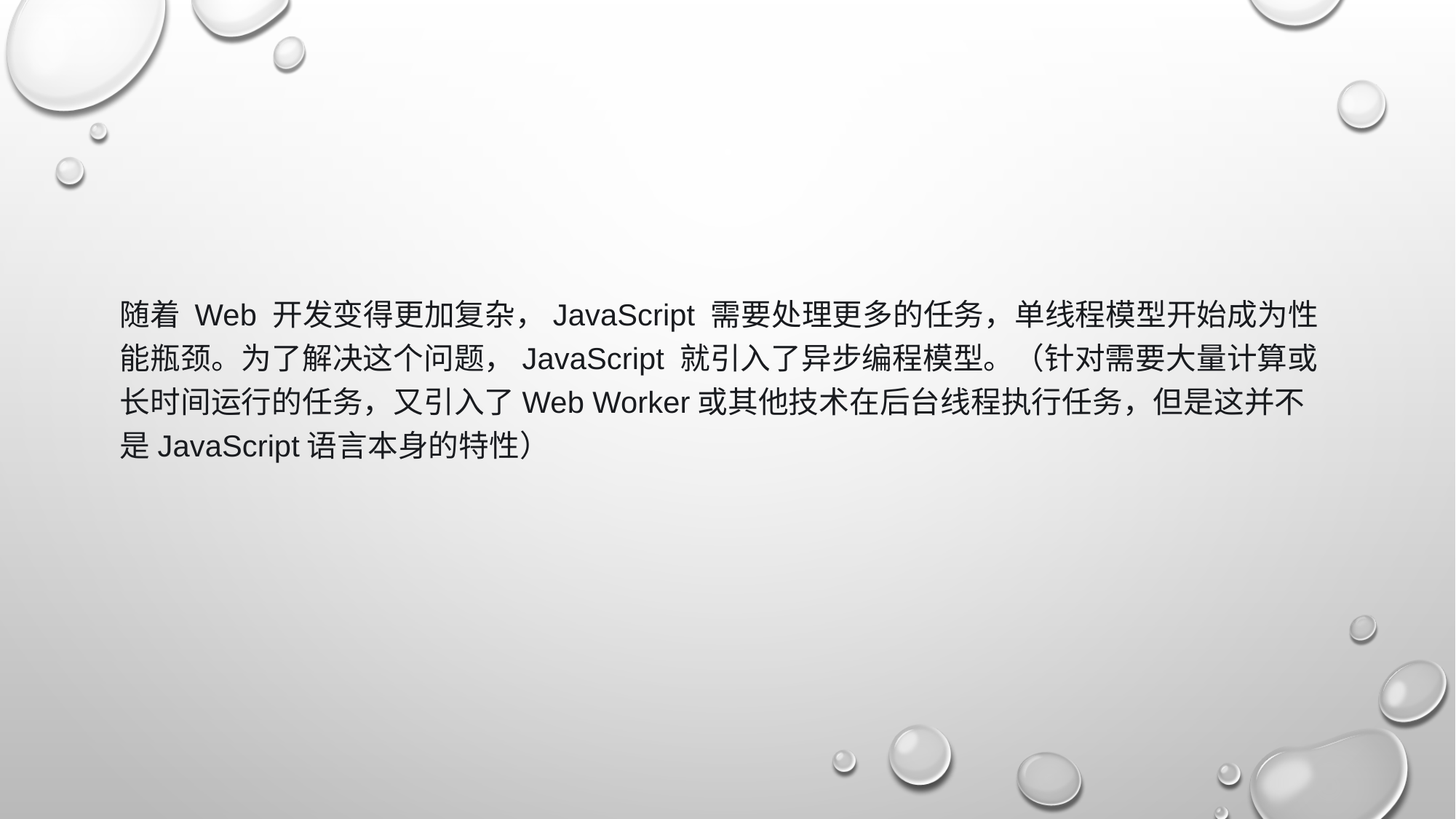

随着 Web 开发变得更加复杂，JavaScript 需要处理更多的任务，单线程模型开始成为性能瓶颈。为了解决这个问题，JavaScript 就引入了异步编程模型。（针对需要大量计算或长时间运行的任务，又引入了Web Worker或其他技术在后台线程执行任务，但是这并不是JavaScript语言本身的特性）